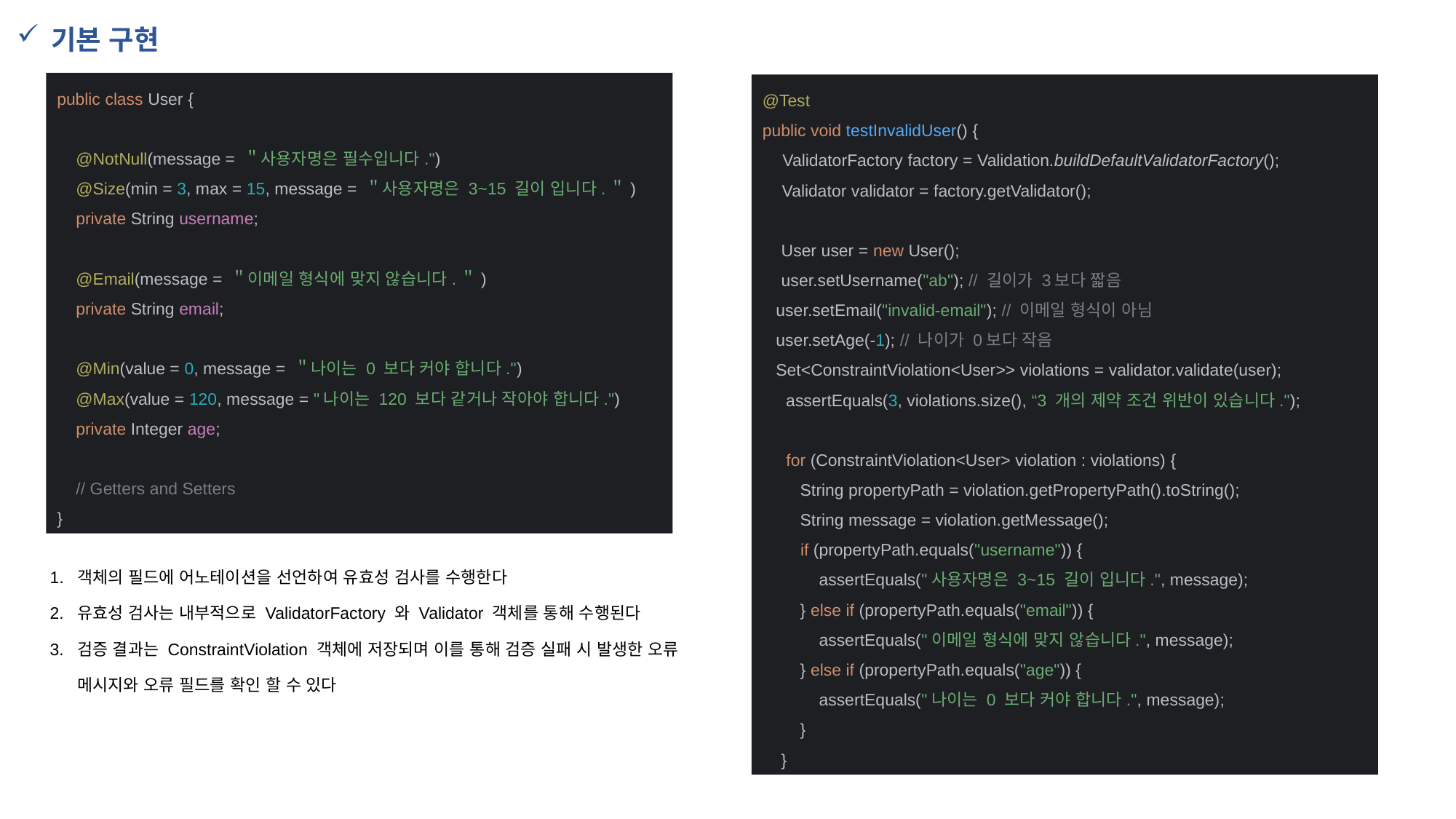

기본 구현
public class User {
    @NotNull(message = ＂사용자명은 필수입니다.")
    @Size(min = 3, max = 15, message = ＂사용자명은 3~15 길이 입니다.＂)
    private String username;
    @Email(message = ＂이메일 형식에 맞지 않습니다.＂)
    private String email;
    @Min(value = 0, message = ＂나이는 0 보다 커야 합니다.")
    @Max(value = 120, message = "나이는 120 보다 같거나 작아야 합니다.")
    private Integer age;
    // Getters and Setters
}
@Test
public void testInvalidUser() {
  ValidatorFactory factory = Validation.buildDefaultValidatorFactory();
   Validator validator = factory.getValidator();
    User user = new User();
    user.setUsername("ab"); // 길이가 3보다 짧음
  user.setEmail("invalid-email"); // 이메일 형식이 아님
  user.setAge(-1); // 나이가 0보다 작음
  Set<ConstraintViolation<User>> violations = validator.validate(user);
     assertEquals(3, violations.size(), “3 개의 제약 조건 위반이 있습니다.");
     for (ConstraintViolation<User> violation : violations) {
        String propertyPath = violation.getPropertyPath().toString();
        String message = violation.getMessage();
        if (propertyPath.equals("username")) {
            assertEquals("사용자명은 3~15 길이 입니다.", message);
        } else if (propertyPath.equals("email")) {
            assertEquals("이메일 형식에 맞지 않습니다.", message);
        } else if (propertyPath.equals("age")) {
            assertEquals("나이는 0 보다 커야 합니다.", message);
        }
    }
객체의 필드에 어노테이션을 선언하여 유효성 검사를 수행한다
유효성 검사는 내부적으로 ValidatorFactory 와 Validator 객체를 통해 수행된다
검증 결과는 ConstraintViolation 객체에 저장되며 이를 통해 검증 실패 시 발생한 오류 메시지와 오류 필드를 확인 할 수 있다